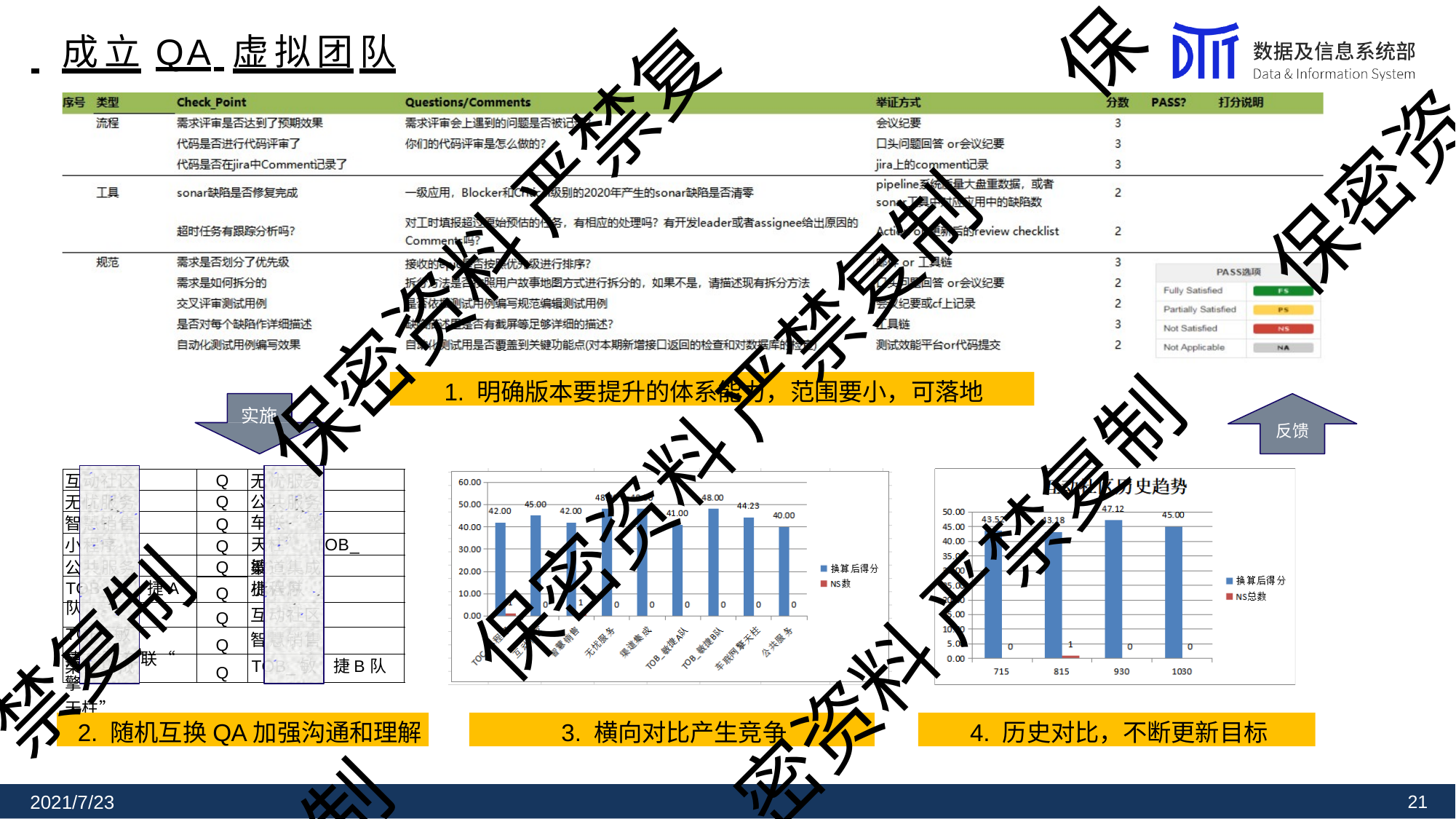

保
# 成立QA 虚拟团队

保密资
保密资料 严禁复

1. 明确版本要提升的体系能力，范围要小，可落地
保密资料 严禁复制

实施
反馈

互动社区
无忧服务

Q

无忧服务
公共服务

Q
车联“ 擎	天柱”  TOB_敏	捷A队
智慧销售

Q
小程序

Q
公共服务
TOB_敏	捷A队
TOB_敏	捷B队 车联“ 擎	天柱”
渠道集成

Q
密资料 严禁复制
小程序

Q

Q
互动社区
禁复制
智慧销售
TOB_敏	捷B队

Q

Q
渠道集成

2. 随机互换QA加强沟通和理解
3. 横向对比产生竞争
4. 历史对比，不断更新目标
制
2021/7/23
21